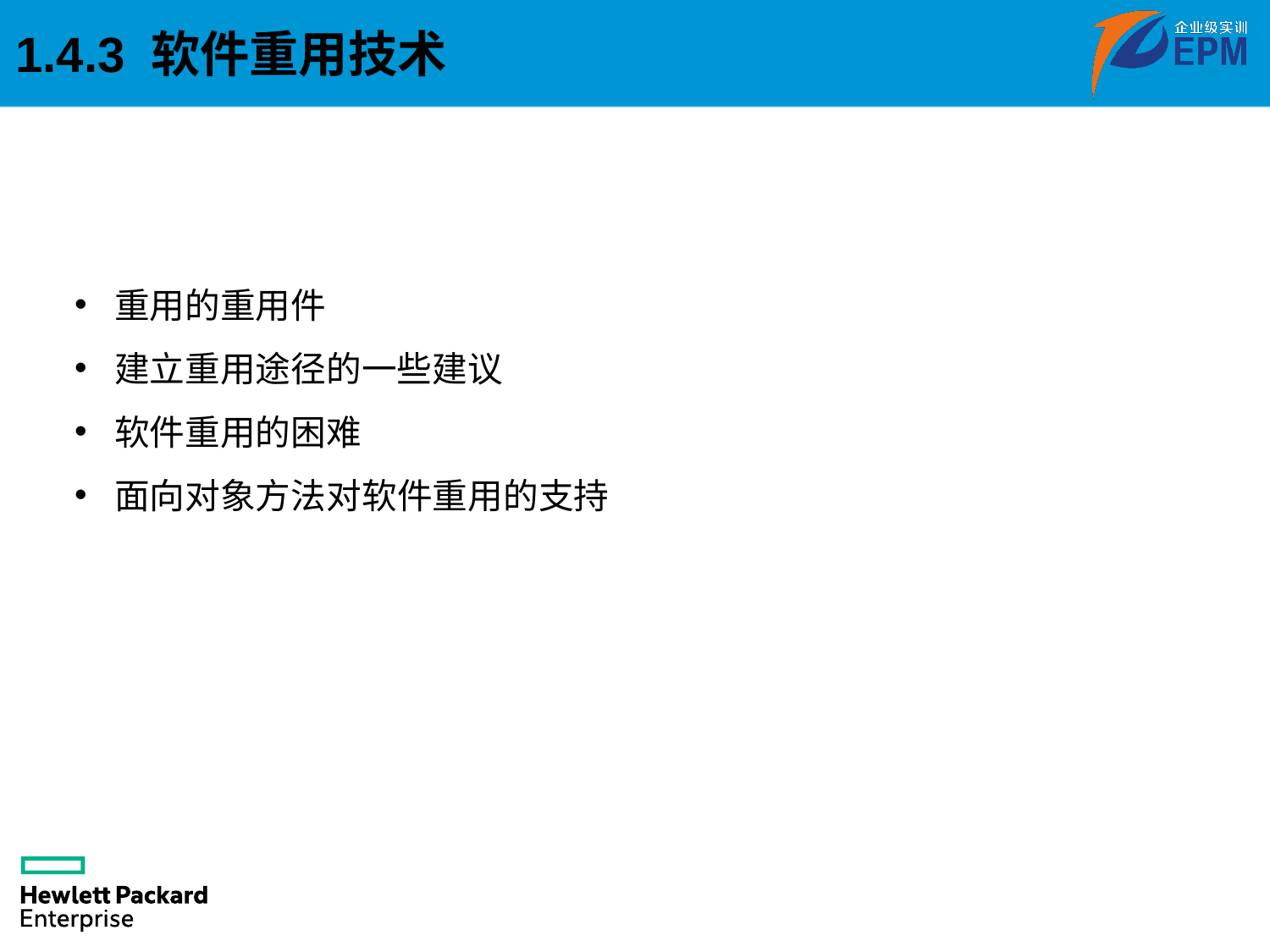

1.4.3 软件重用技术
重用的重用件
建立重用途径的一些建议
软件重用的困难
面向对象方法对软件重用的支持